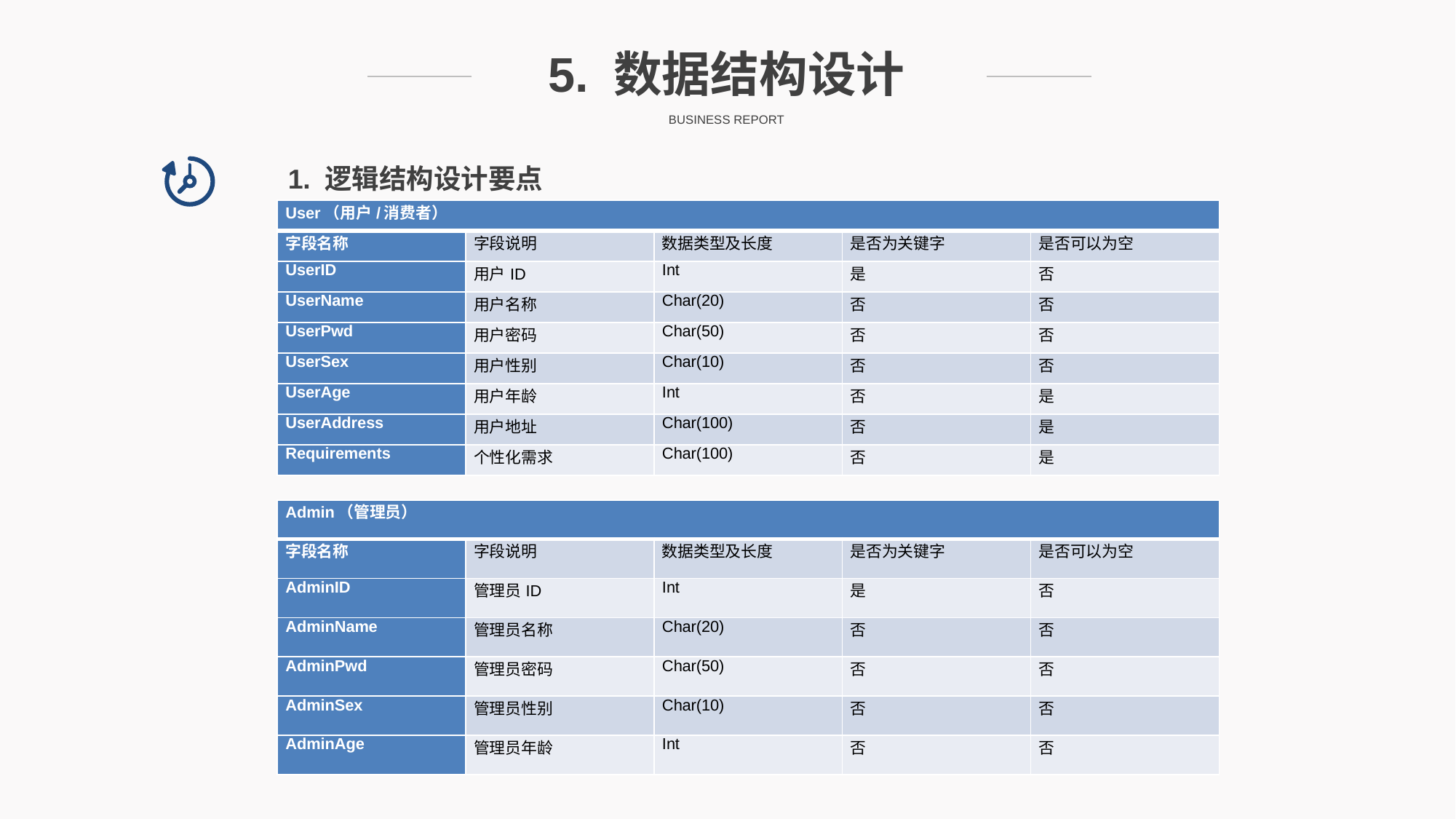

5. 数据结构设计
BUSINESS REPORT

1. 逻辑结构设计要点
| User（用户/消费者） |  |  |  |  |
| --- | --- | --- | --- | --- |
| 字段名称 | 字段说明 | 数据类型及长度 | 是否为关键字 | 是否可以为空 |
| UserID | 用户ID | Int | 是 | 否 |
| UserName | 用户名称 | Char(20) | 否 | 否 |
| UserPwd | 用户密码 | Char(50) | 否 | 否 |
| UserSex | 用户性别 | Char(10) | 否 | 否 |
| UserAge | 用户年龄 | Int | 否 | 是 |
| UserAddress | 用户地址 | Char(100) | 否 | 是 |
| Requirements | 个性化需求 | Char(100) | 否 | 是 |
| Admin（管理员） |  |  |  |  |
| --- | --- | --- | --- | --- |
| 字段名称 | 字段说明 | 数据类型及长度 | 是否为关键字 | 是否可以为空 |
| AdminID | 管理员ID | Int | 是 | 否 |
| AdminName | 管理员名称 | Char(20) | 否 | 否 |
| AdminPwd | 管理员密码 | Char(50) | 否 | 否 |
| AdminSex | 管理员性别 | Char(10) | 否 | 否 |
| AdminAge | 管理员年龄 | Int | 否 | 否 |